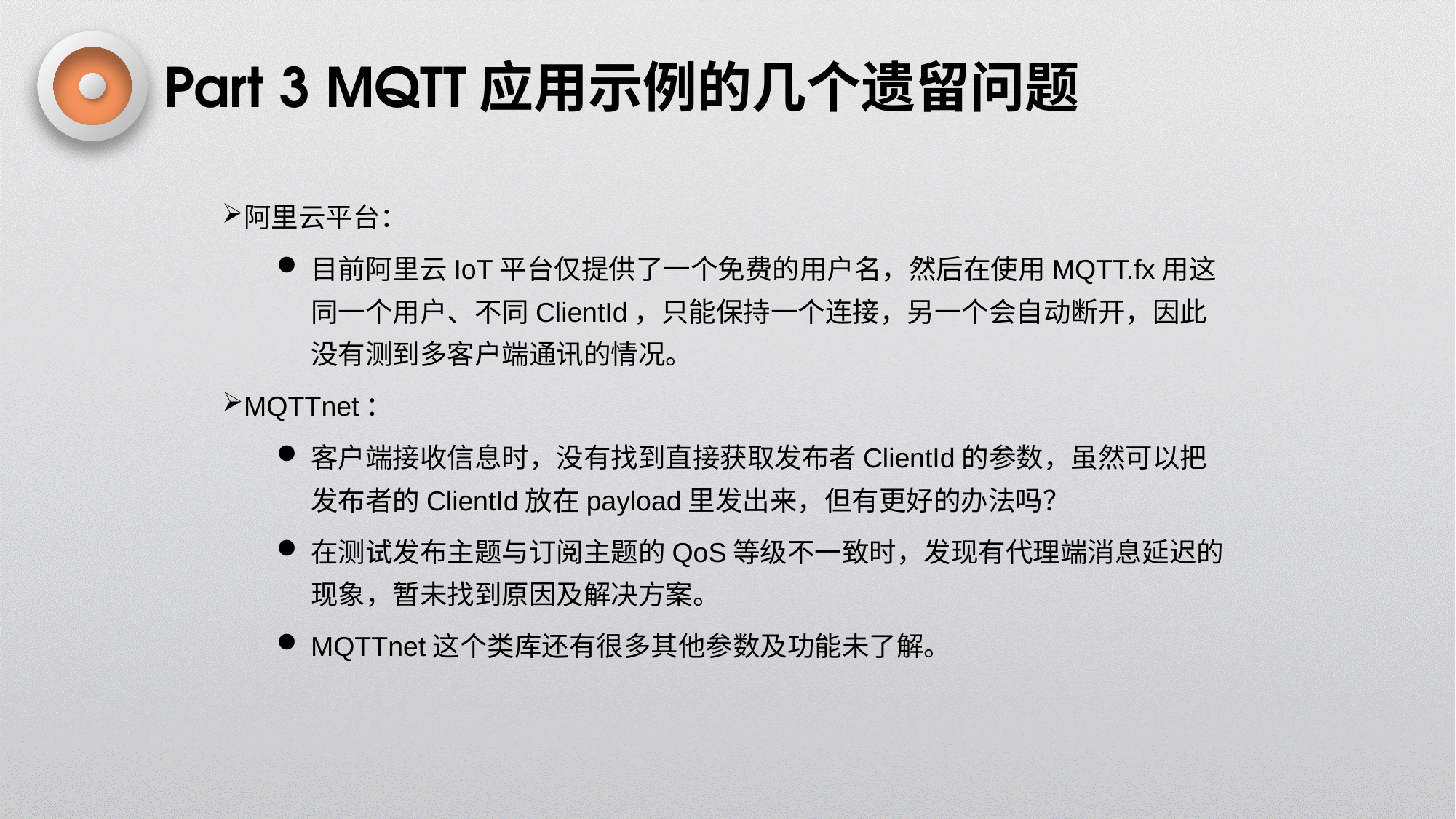

Part 3 MQTT应用示例的几个遗留问题
阿里云平台：
目前阿里云IoT平台仅提供了一个免费的用户名，然后在使用MQTT.fx用这同一个用户、不同ClientId，只能保持一个连接，另一个会自动断开，因此没有测到多客户端通讯的情况。
MQTTnet：
客户端接收信息时，没有找到直接获取发布者ClientId的参数，虽然可以把发布者的ClientId放在payload里发出来，但有更好的办法吗？
在测试发布主题与订阅主题的QoS等级不一致时，发现有代理端消息延迟的现象，暂未找到原因及解决方案。
MQTTnet这个类库还有很多其他参数及功能未了解。